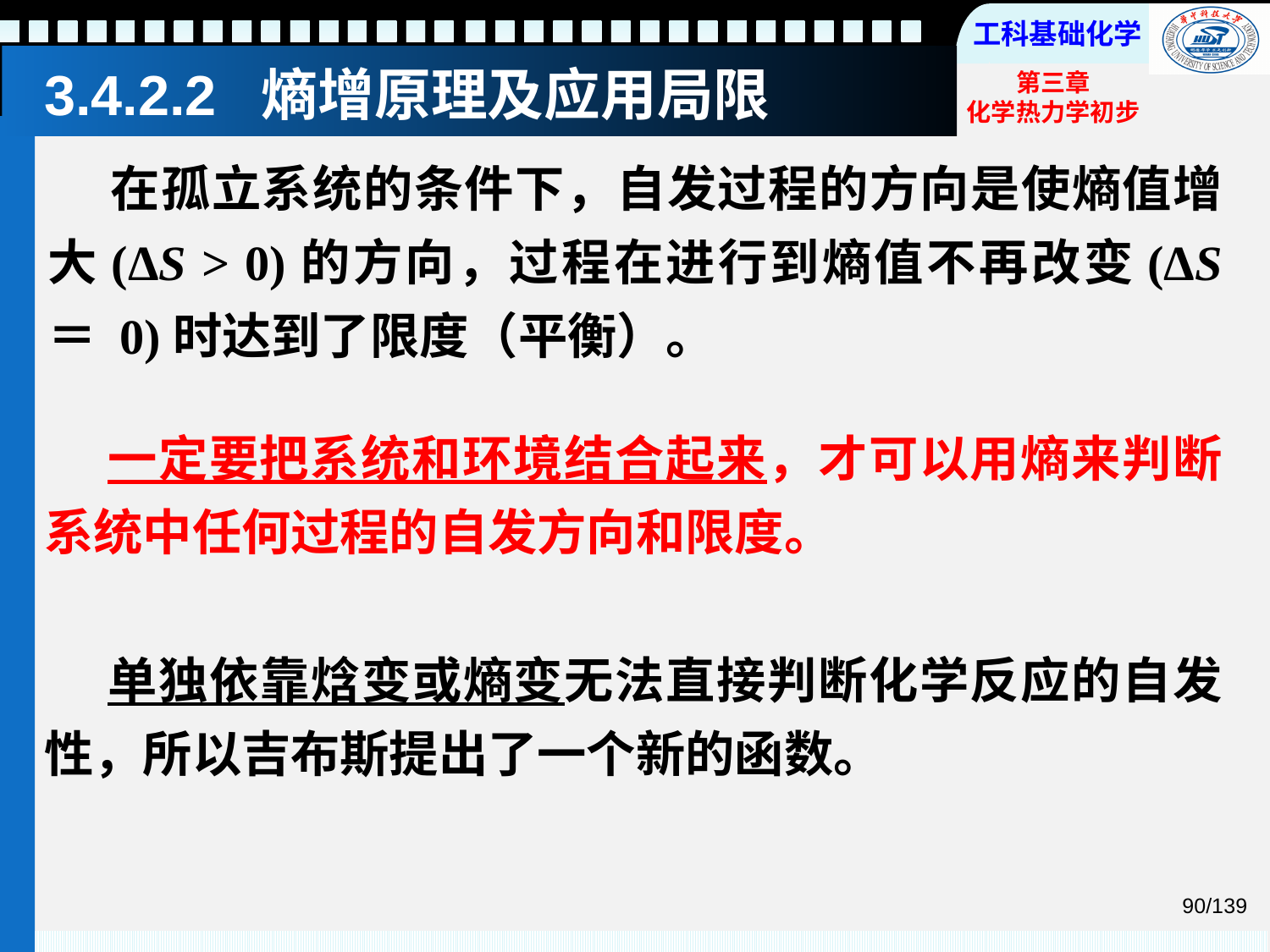

# 3.4.2.2  熵增原理及应用局限
    在孤立系统的条件下，自发过程的方向是使熵值增大(ΔS > 0)的方向，过程在进行到熵值不再改变(ΔS ＝ 0)时达到了限度（平衡）。
一定要把系统和环境结合起来，才可以用熵来判断系统中任何过程的自发方向和限度。

单独依靠焓变或熵变无法直接判断化学反应的自发性，所以吉布斯提出了一个新的函数。